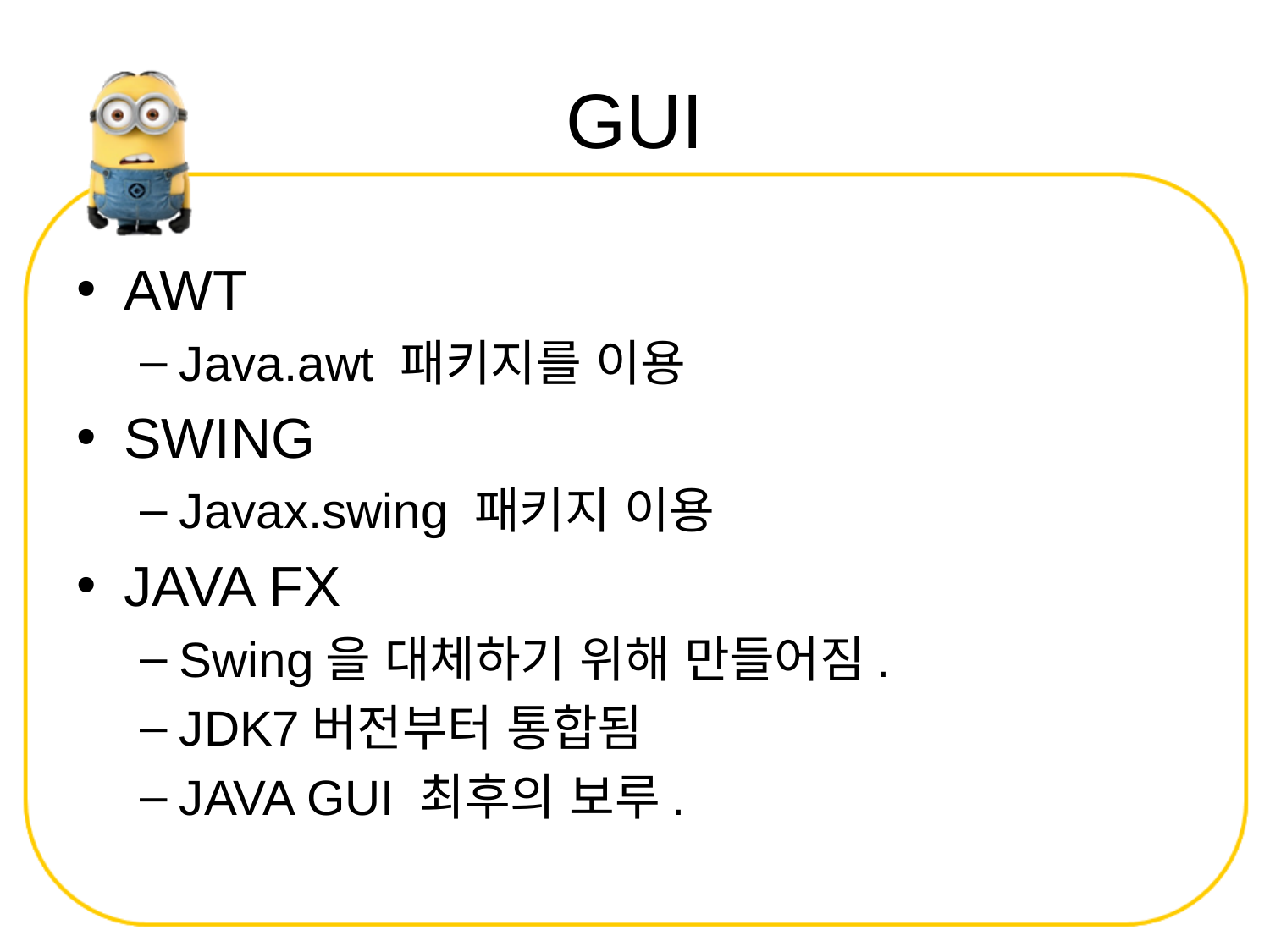

# GUI
AWT
Java.awt 패키지를 이용
SWING
Javax.swing 패키지 이용
JAVA FX
Swing을 대체하기 위해 만들어짐.
JDK7버전부터 통합됨
JAVA GUI 최후의 보루.